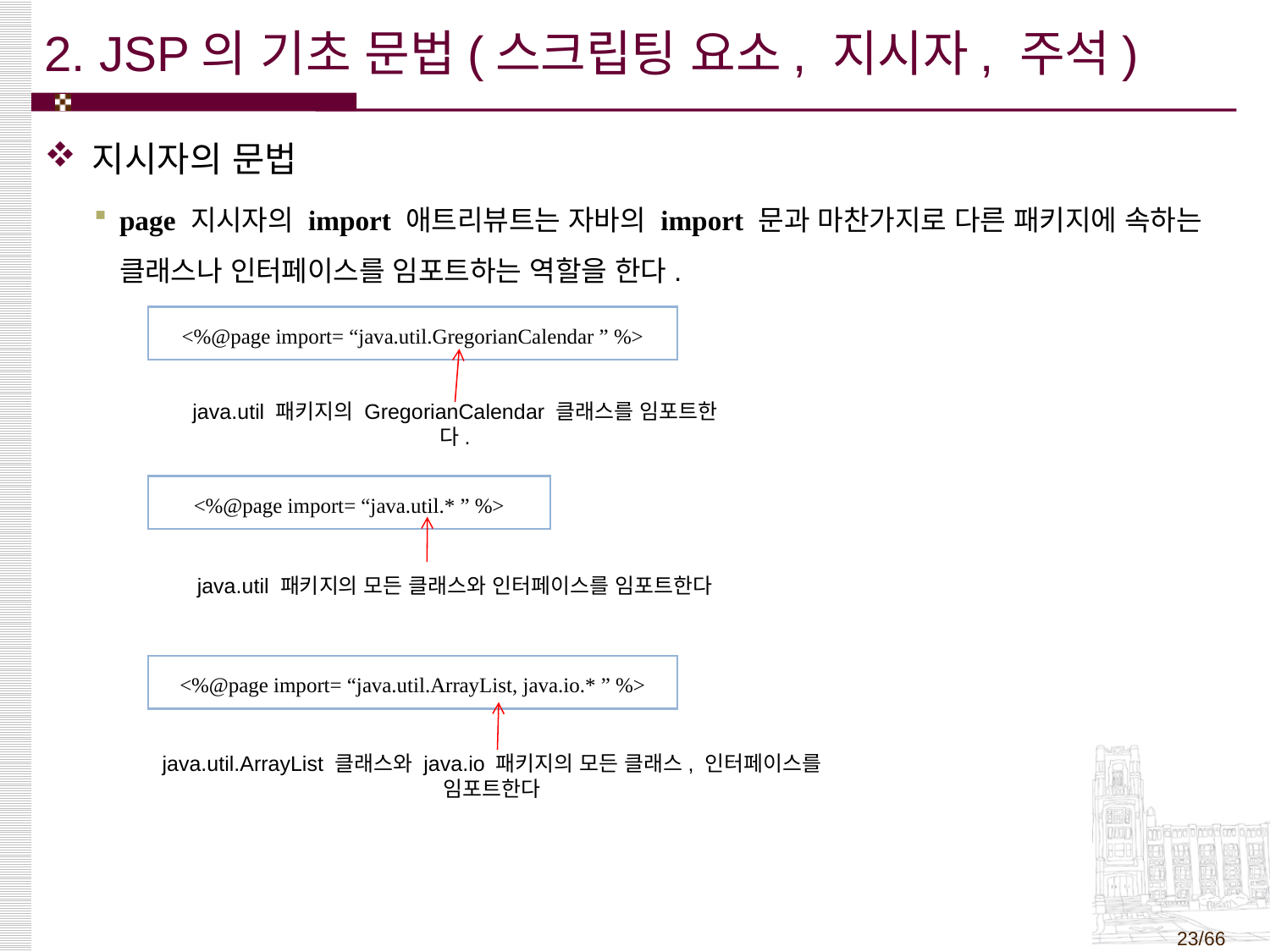

# 2. JSP의 기초 문법(스크립팅 요소, 지시자, 주석)
지시자의 문법
page 지시자의 import 애트리뷰트는 자바의 import 문과 마찬가지로 다른 패키지에 속하는 클래스나 인터페이스를 임포트하는 역할을 한다.

| <%@page import= “java.util.GregorianCalendar ” %> |
| --- |
java.util 패키지의 GregorianCalendar 클래스를 임포트한다.
| <%@page import= “java.util.\* ” %> |
| --- |
java.util 패키지의 모든 클래스와 인터페이스를 임포트한다
| <%@page import= “java.util.ArrayList, java.io.\* ” %> |
| --- |
java.util.ArrayList 클래스와 java.io 패키지의 모든 클래스, 인터페이스를 임포트한다